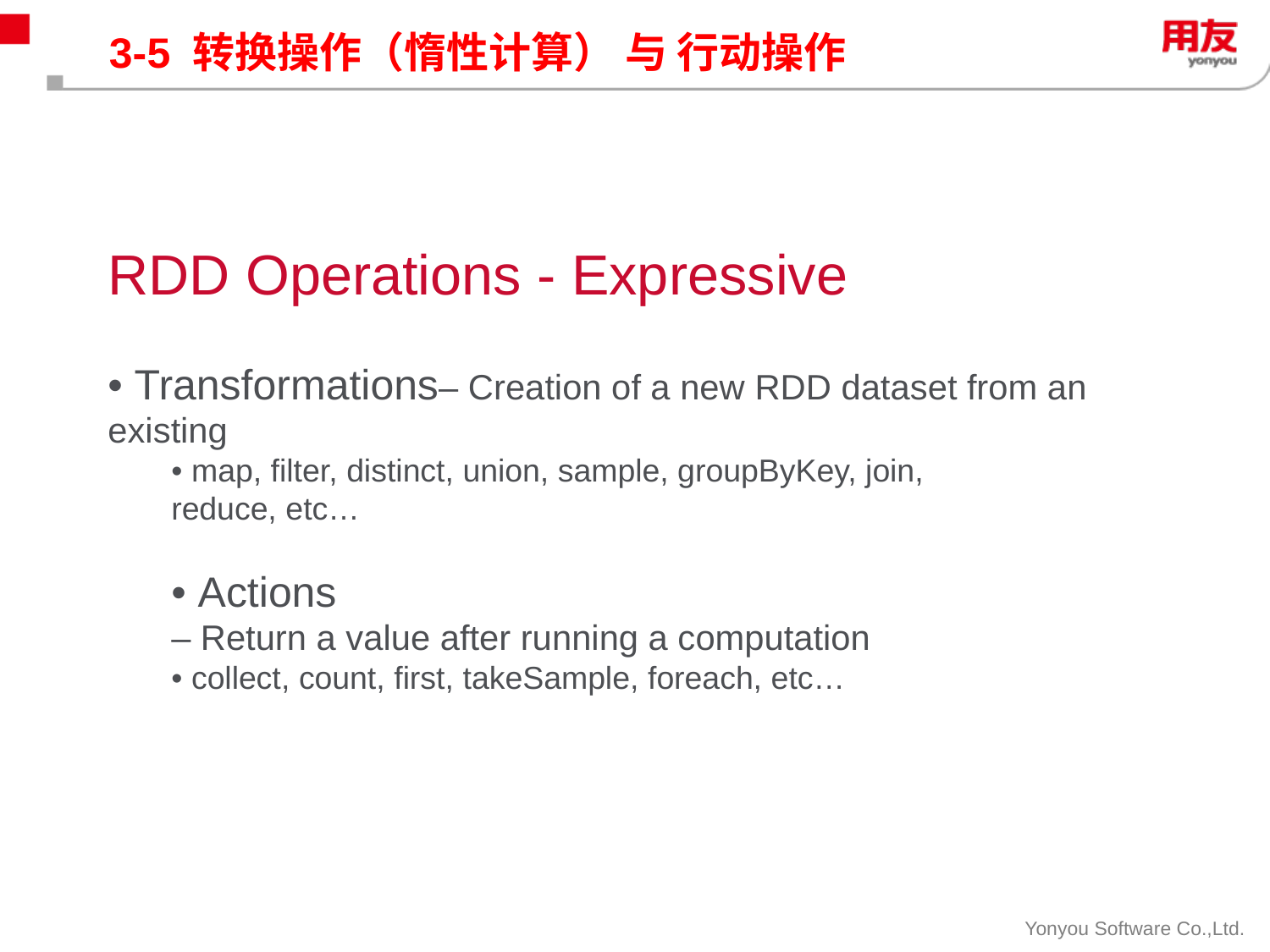

# 3-5 转换操作（惰性计算） 与 行动操作
RDD Operations - Expressive

• Transformations– Creation of a new RDD dataset from an existing
• map, filter, distinct, union, sample, groupByKey, join,
reduce, etc…

• Actions
– Return a value after running a computation
• collect, count, first, takeSample, foreach, etc…